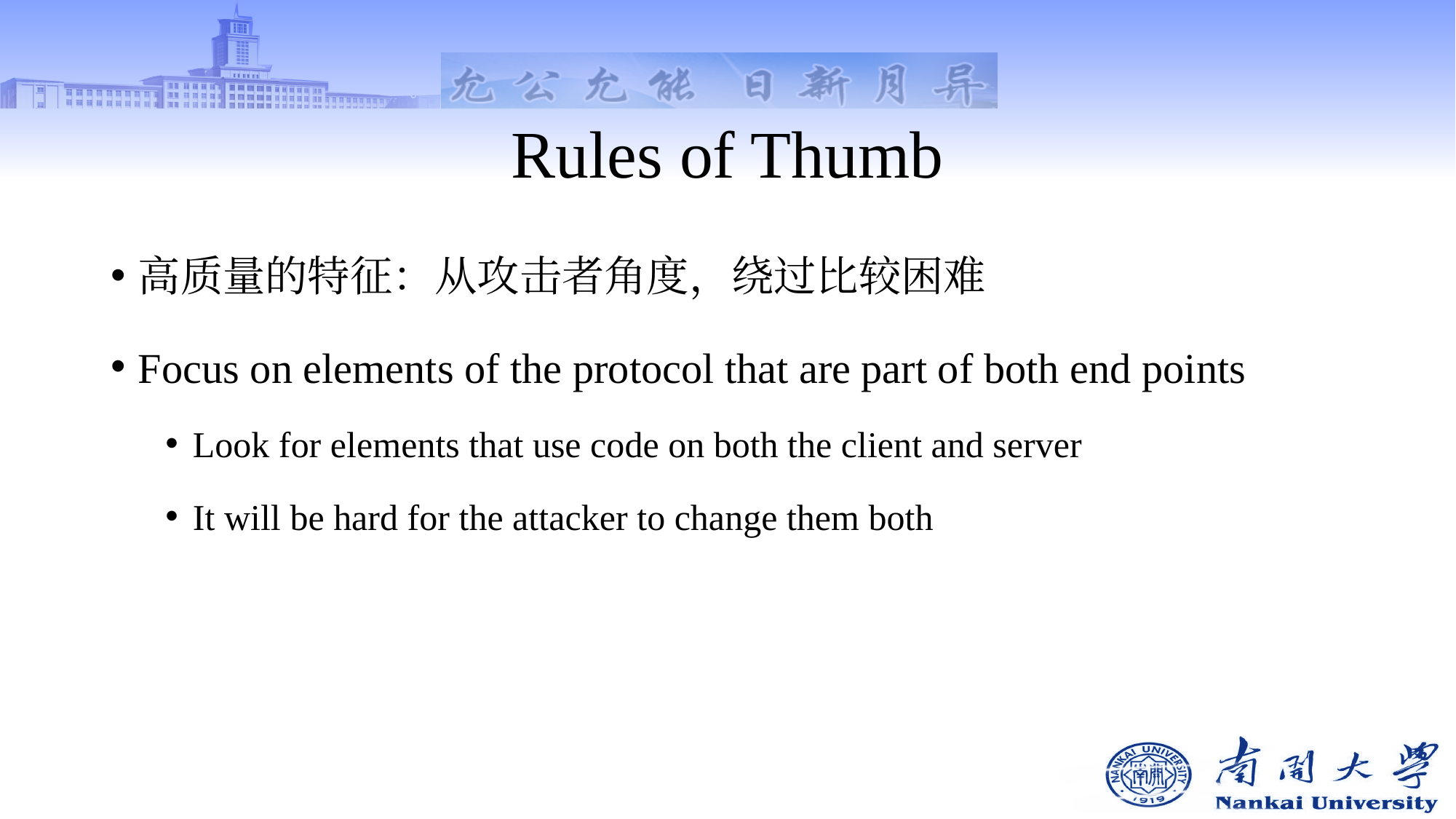

# Rules of Thumb
高质量的特征：从攻击者角度，绕过比较困难
Focus on elements of the protocol that are part of both end points
Look for elements that use code on both the client and server
It will be hard for the attacker to change them both